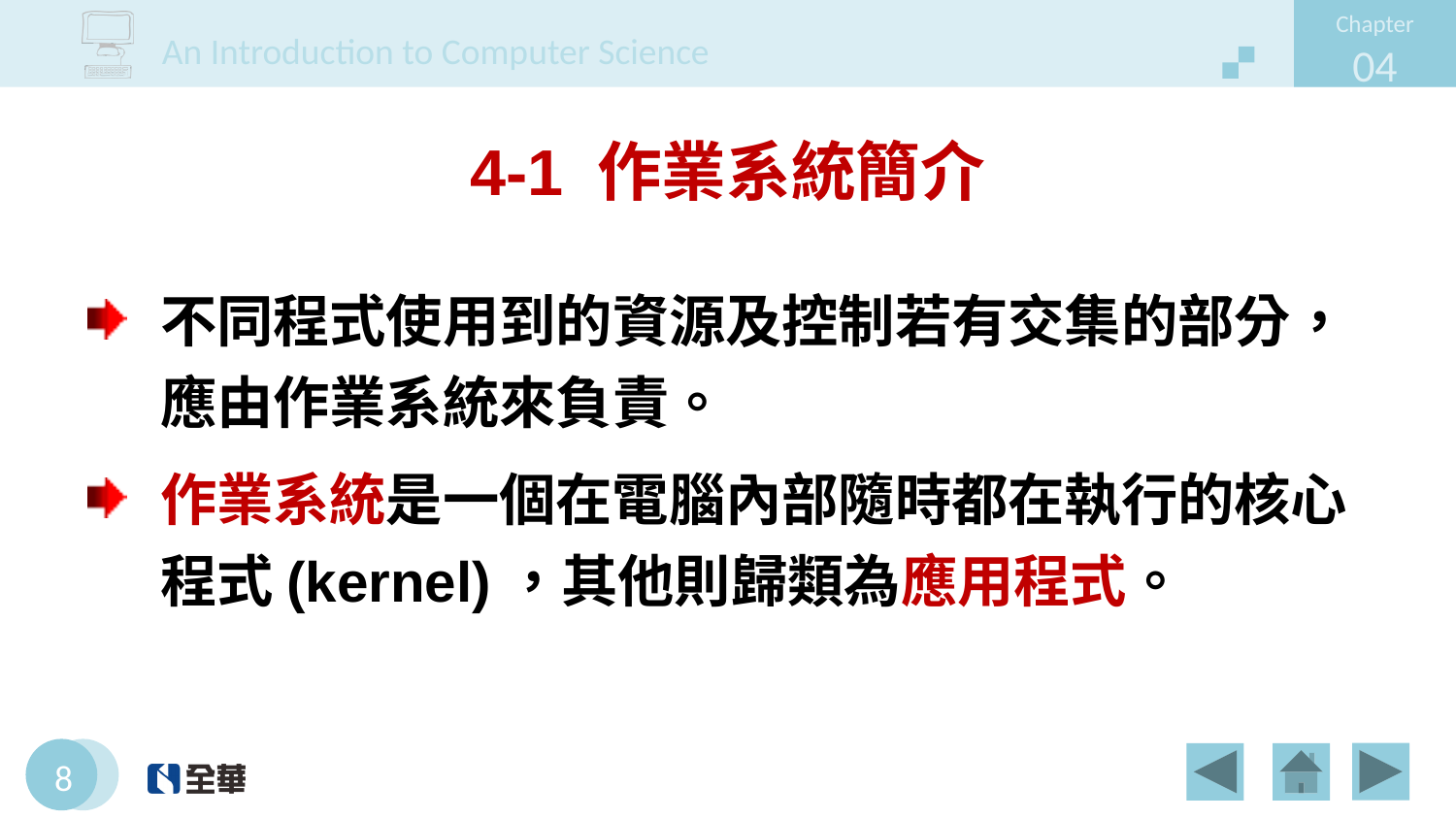

# 4-1 作業系統簡介
不同程式使用到的資源及控制若有交集的部分，應由作業系統來負責。
作業系統是一個在電腦內部隨時都在執行的核心程式(kernel)，其他則歸類為應用程式。